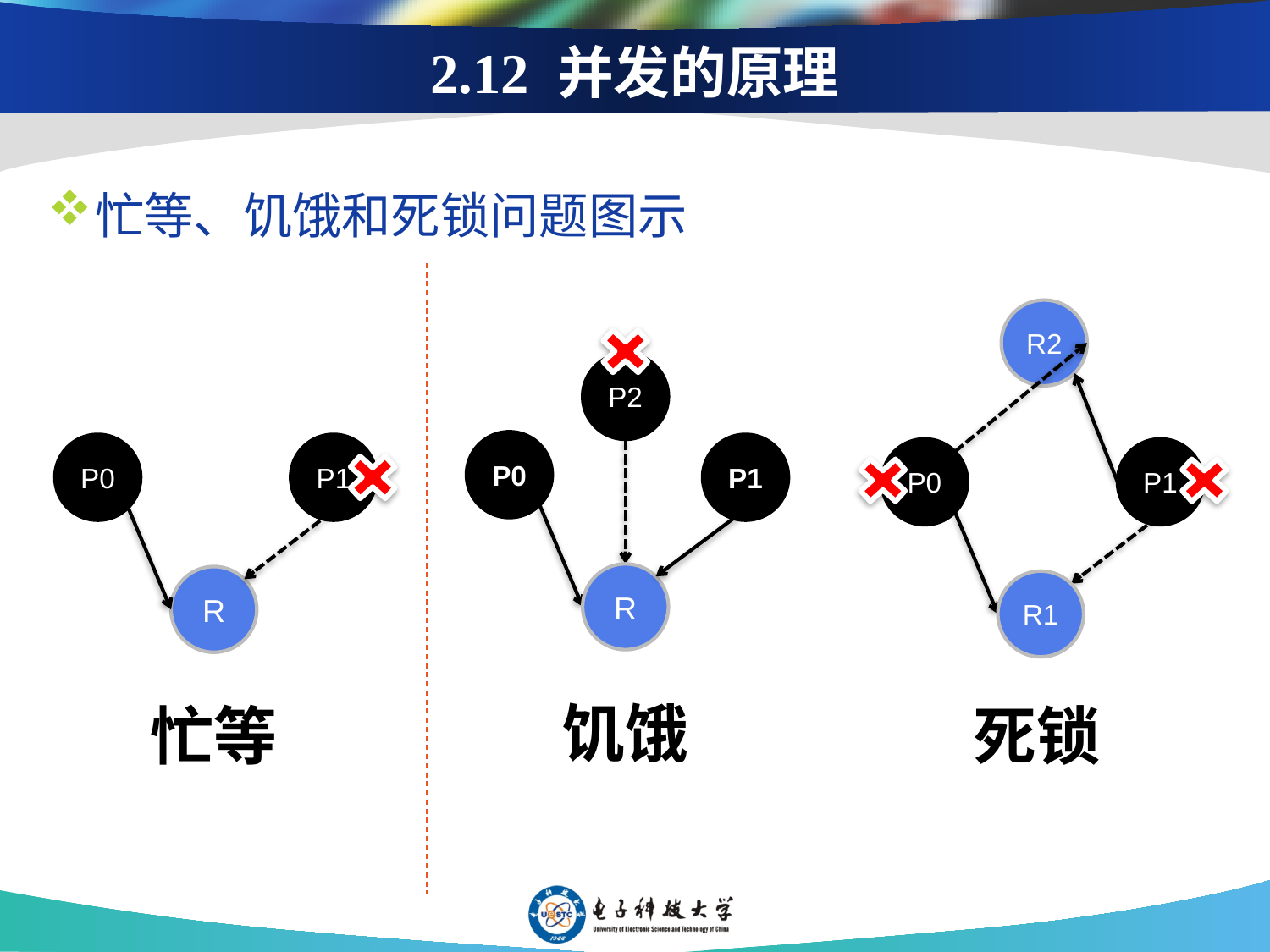

# 2.12 并发的原理
忙等、饥饿和死锁问题图示
R2
P0
P1
R1

P2
P0
P1
R
P0
P1
R

饥饿
死锁
忙等